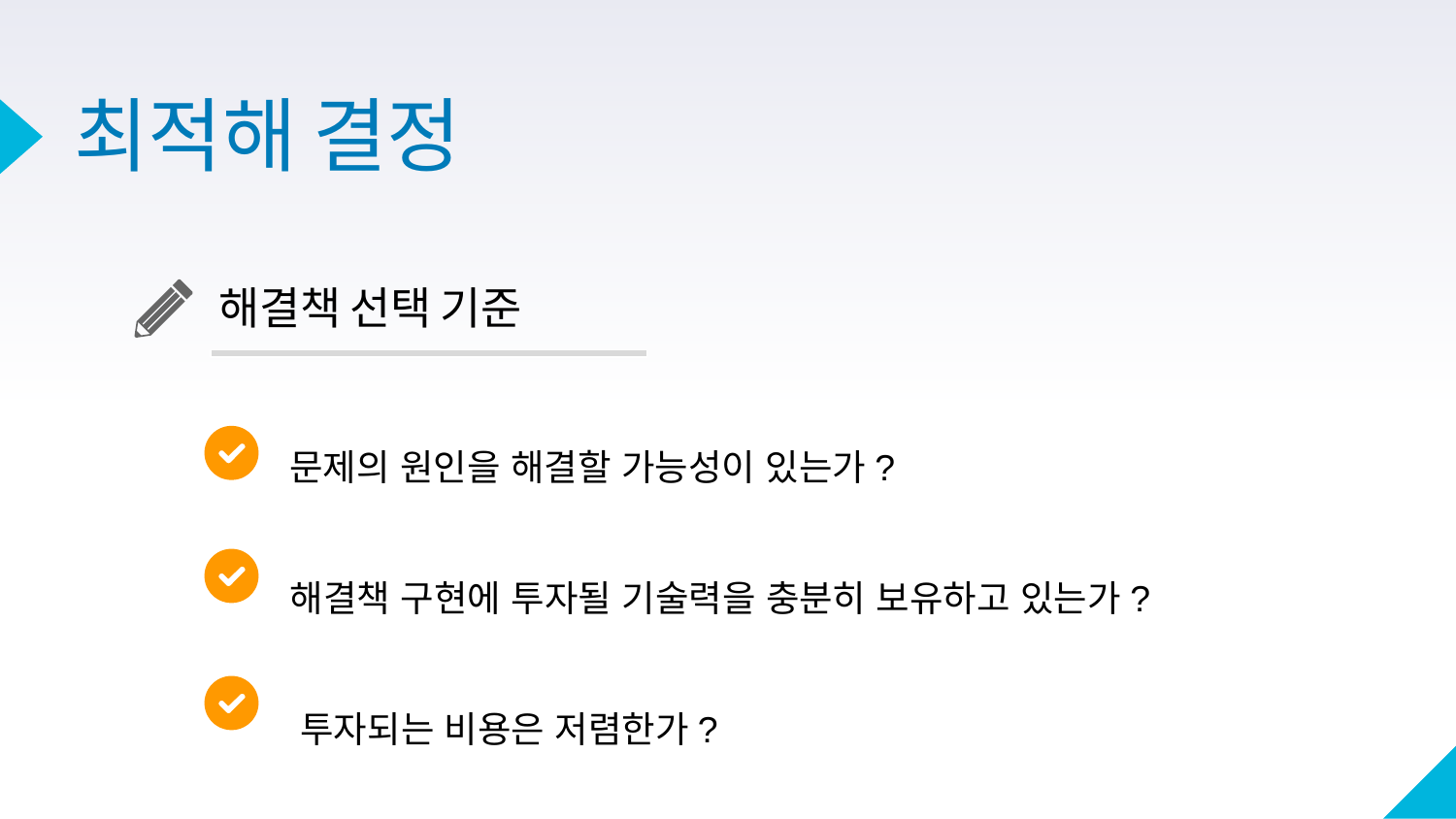

# 최적해 결정
해결책 선택 기준

   문제의 원인을 해결할 가능성이 있는가?

   해결책 구현에 투자될 기술력을 충분히 보유하고 있는가?

    투자되는 비용은 저렴한가?